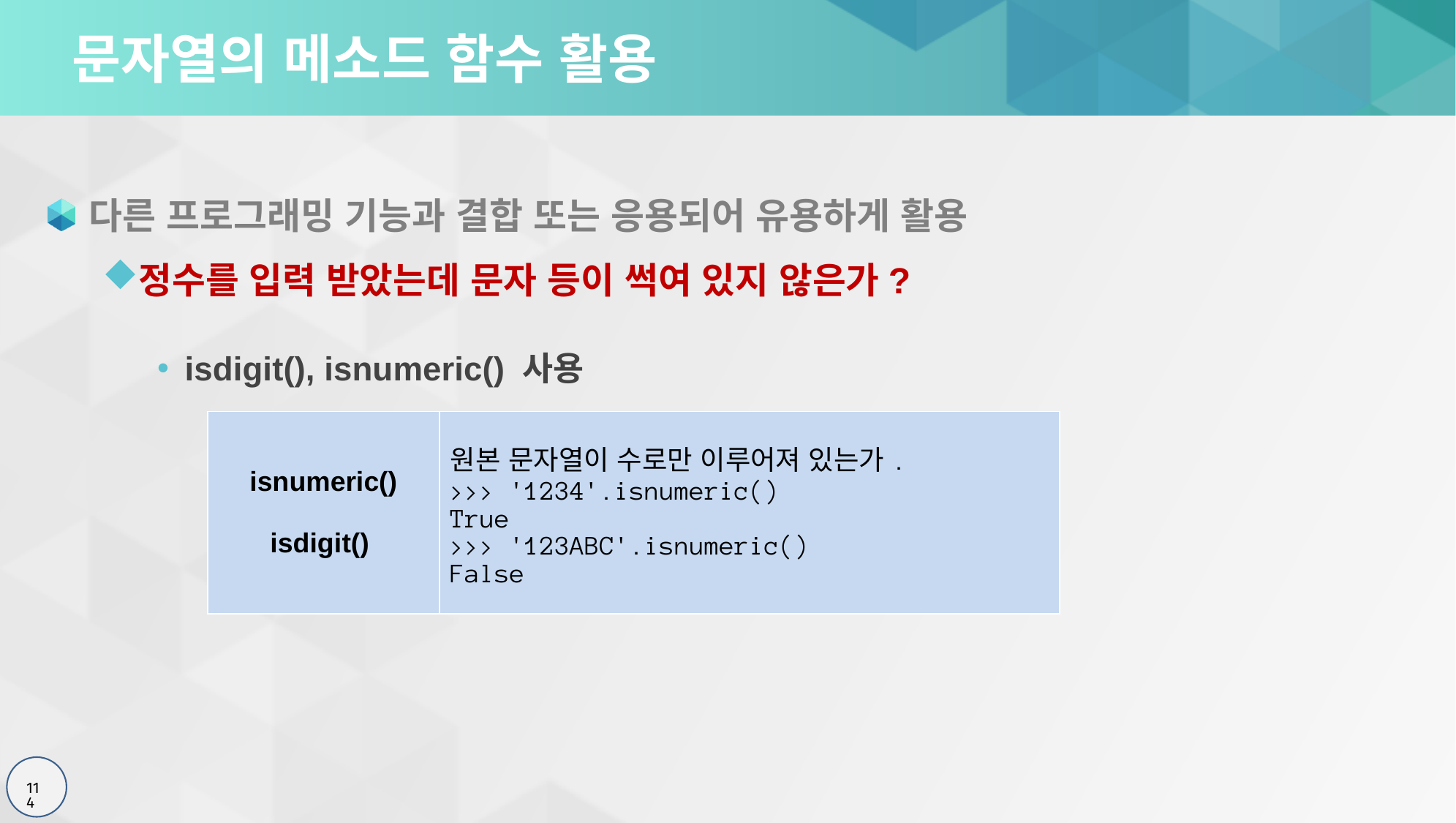

# 문자열의 메소드 함수 활용
다른 프로그래밍 기능과 결합 또는 응용되어 유용하게 활용
정수를 입력 받았는데 문자 등이 썩여 있지 않은가?
isdigit(), isnumeric() 사용
| isnumeric() isdigit() | 원본 문자열이 수로만 이루어져 있는가. >>> '1234'.isnumeric() True >>> '123ABC'.isnumeric() False |
| --- | --- |